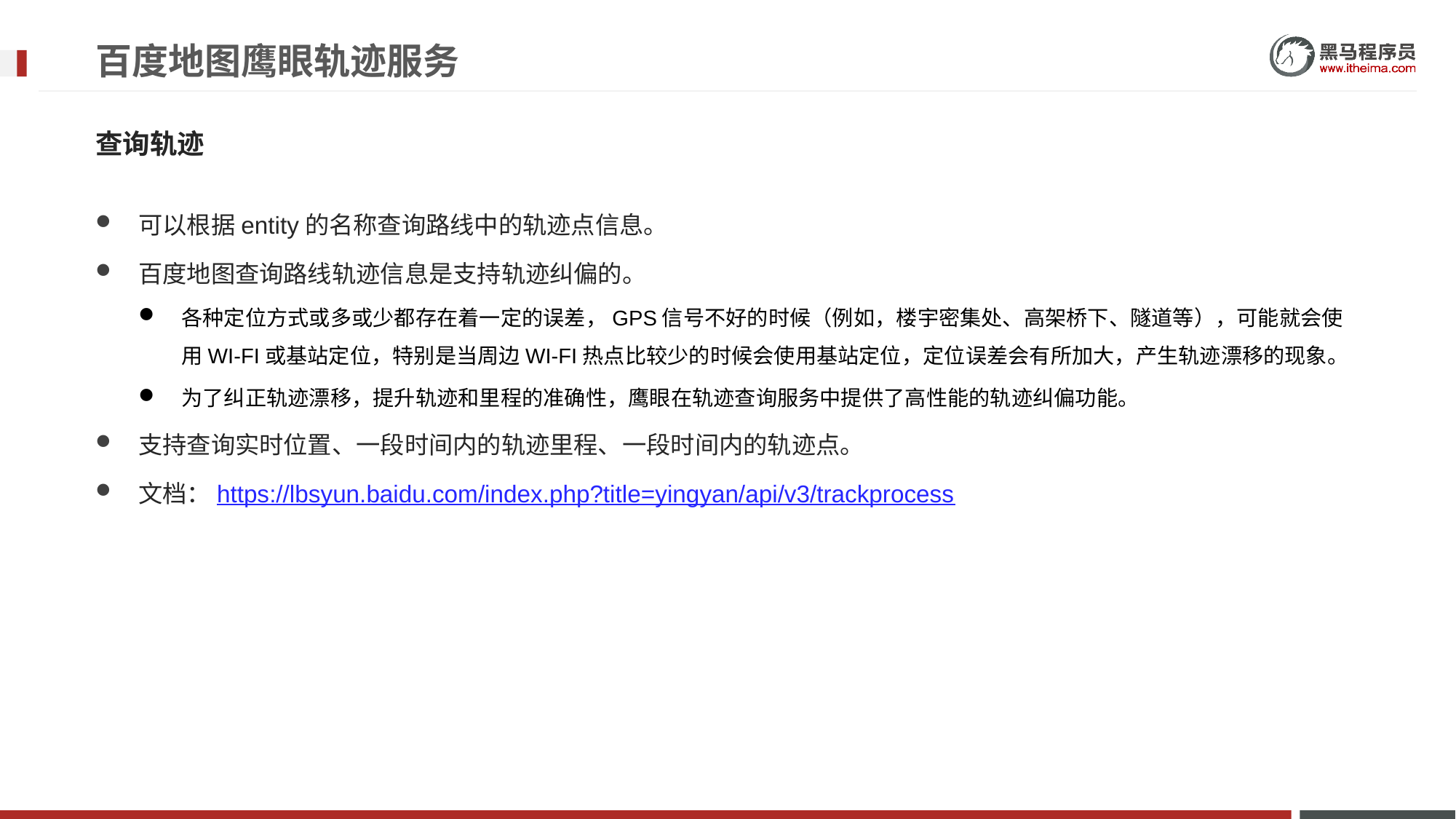

# 百度地图鹰眼轨迹服务
查询轨迹
可以根据entity的名称查询路线中的轨迹点信息。
百度地图查询路线轨迹信息是支持轨迹纠偏的。
各种定位方式或多或少都存在着一定的误差，GPS信号不好的时候（例如，楼宇密集处、高架桥下、隧道等），可能就会使用WI-FI或基站定位，特别是当周边WI-FI热点比较少的时候会使用基站定位，定位误差会有所加大，产生轨迹漂移的现象。
为了纠正轨迹漂移，提升轨迹和里程的准确性，鹰眼在轨迹查询服务中提供了高性能的轨迹纠偏功能。
支持查询实时位置、一段时间内的轨迹里程、一段时间内的轨迹点。
文档：https://lbsyun.baidu.com/index.php?title=yingyan/api/v3/trackprocess